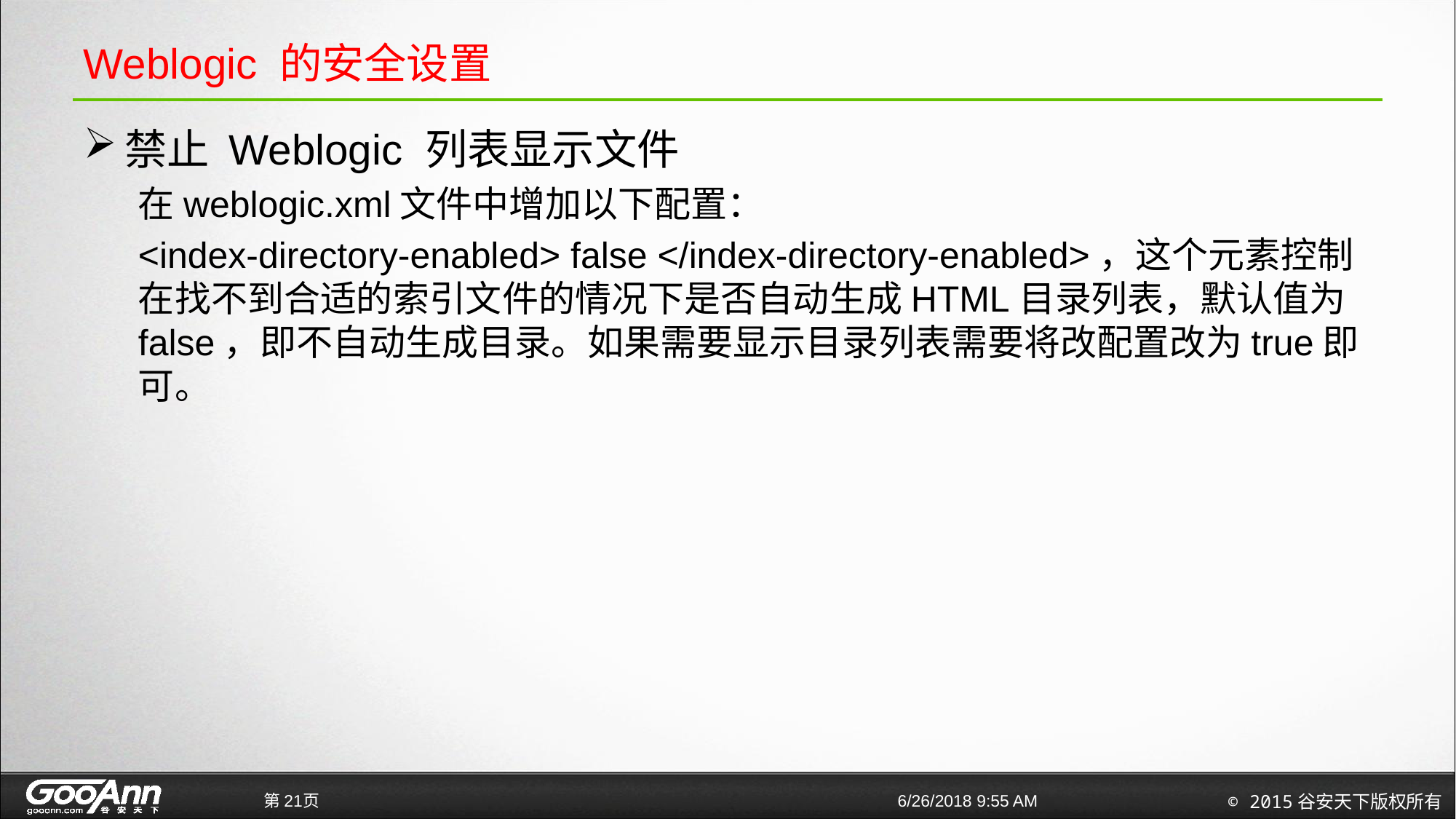

# Weblogic 的安全设置
禁止 Weblogic 列表显示文件
在weblogic.xml文件中增加以下配置：
<index-directory-enabled> false </index-directory-enabled>，这个元素控制在找不到合适的索引文件的情况下是否自动生成HTML目录列表，默认值为false，即不自动生成目录。如果需要显示目录列表需要将改配置改为true即可。